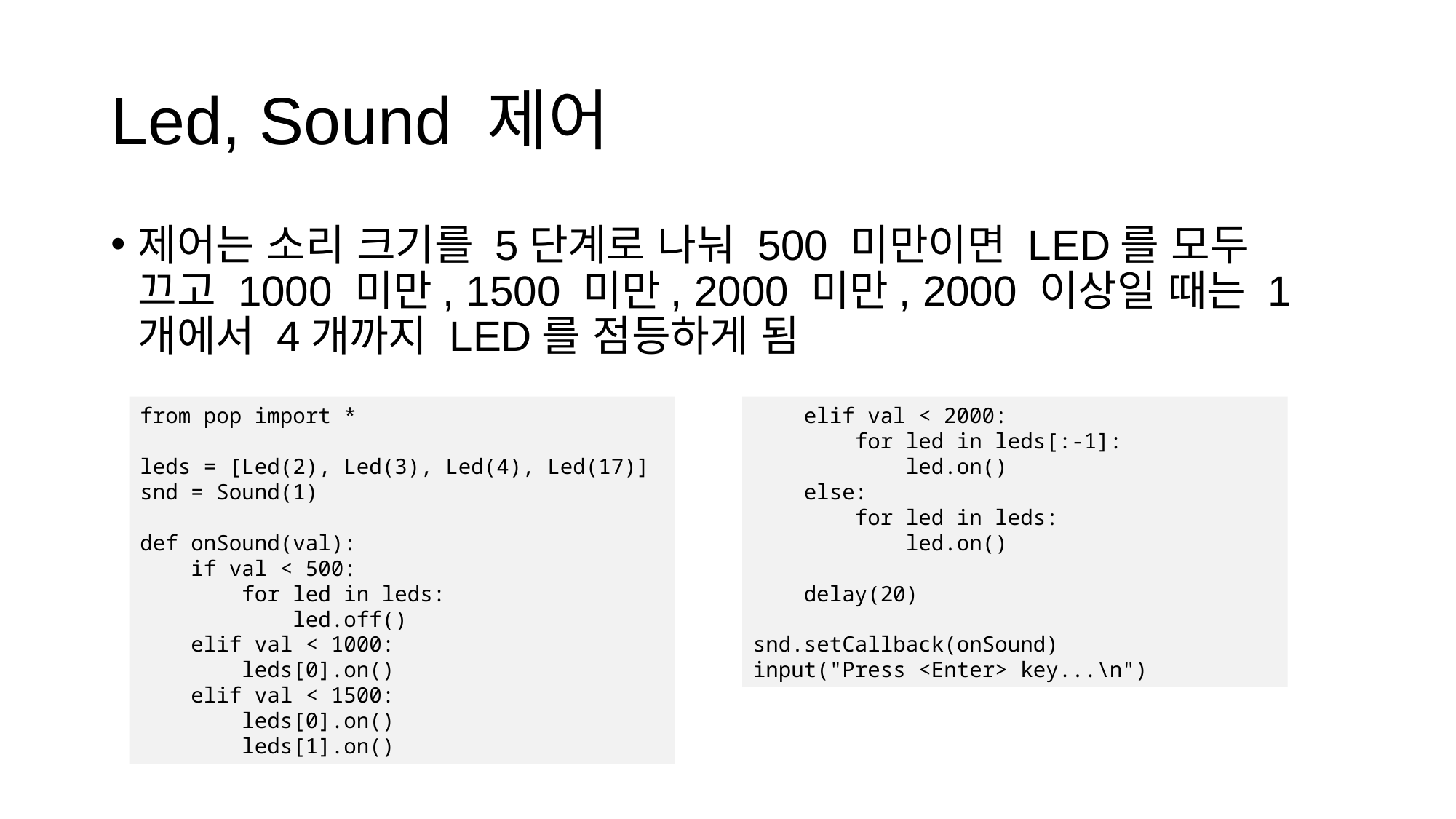

# Led, Sound 제어
제어는 소리 크기를 5단계로 나눠 500 미만이면 LED를 모두
끄고 1000 미만, 1500 미만, 2000 미만, 2000 이상일 때는 1개에서 4개까지 LED를 점등하게 됨
from pop import *

leds = [Led(2), Led(3), Led(4), Led(17)]
snd = Sound(1)

def onSound(val):
    if val < 500:
        for led in leds:
            led.off()
    elif val < 1000:
        leds[0].on()
    elif val < 1500:
        leds[0].on()
        leds[1].on()
    elif val < 2000:
        for led in leds[:-1]:
            led.on()
    else:
        for led in leds:
            led.on()

    delay(20)

snd.setCallback(onSound)
input("Press <Enter> key...\n")